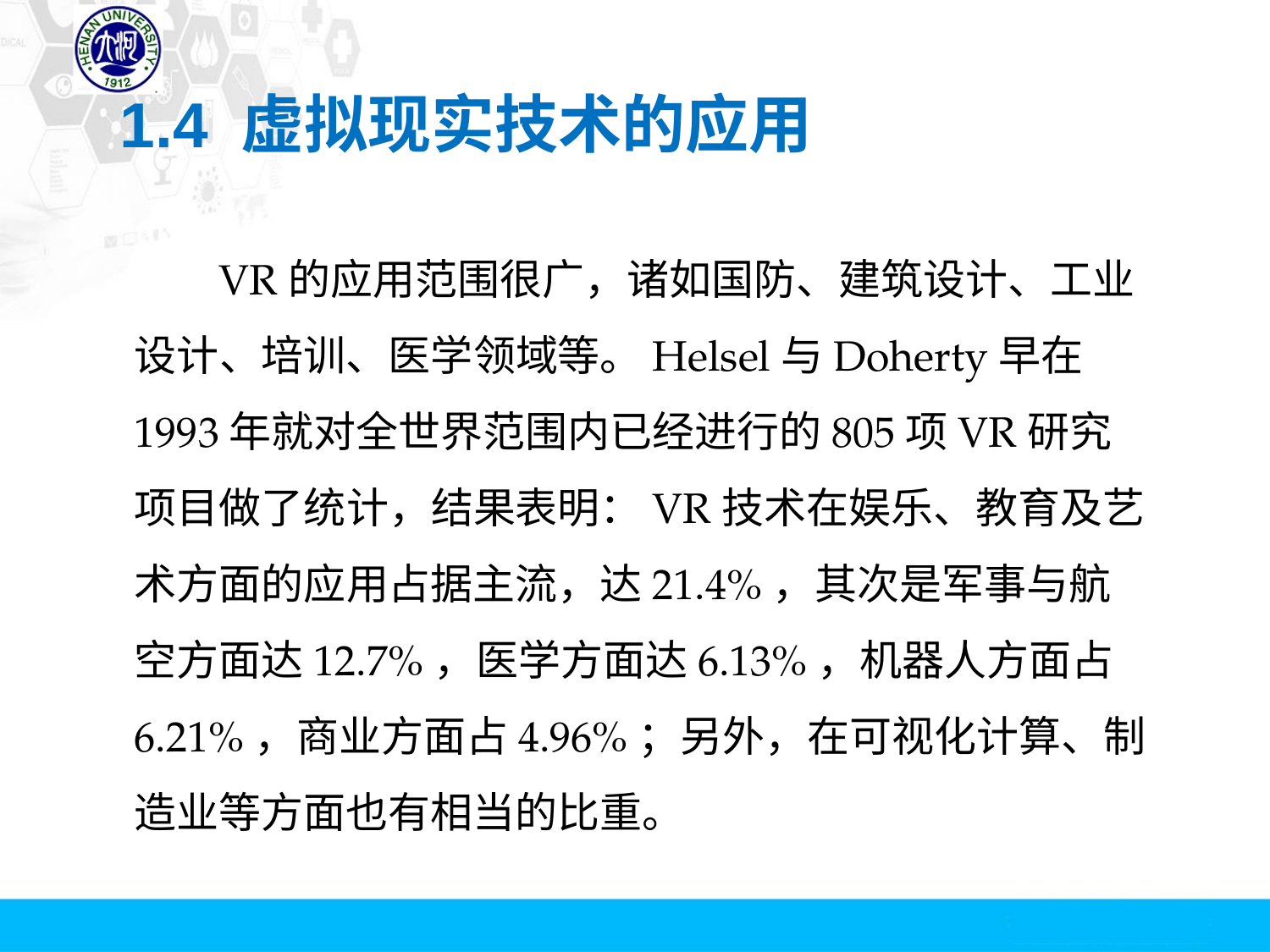

# 1.4 虚拟现实技术的应用
        VR的应用范围很广，诸如国防、建筑设计、工业设计、培训、医学领域等。Helsel与Doherty早在1993年就对全世界范围内已经进行的805项VR研究项目做了统计，结果表明：VR技术在娱乐、教育及艺术方面的应用占据主流，达21.4%，其次是军事与航空方面达12.7%，医学方面达6.13%，机器人方面占6.21%，商业方面占4.96%；另外，在可视化计算、制造业等方面也有相当的比重。